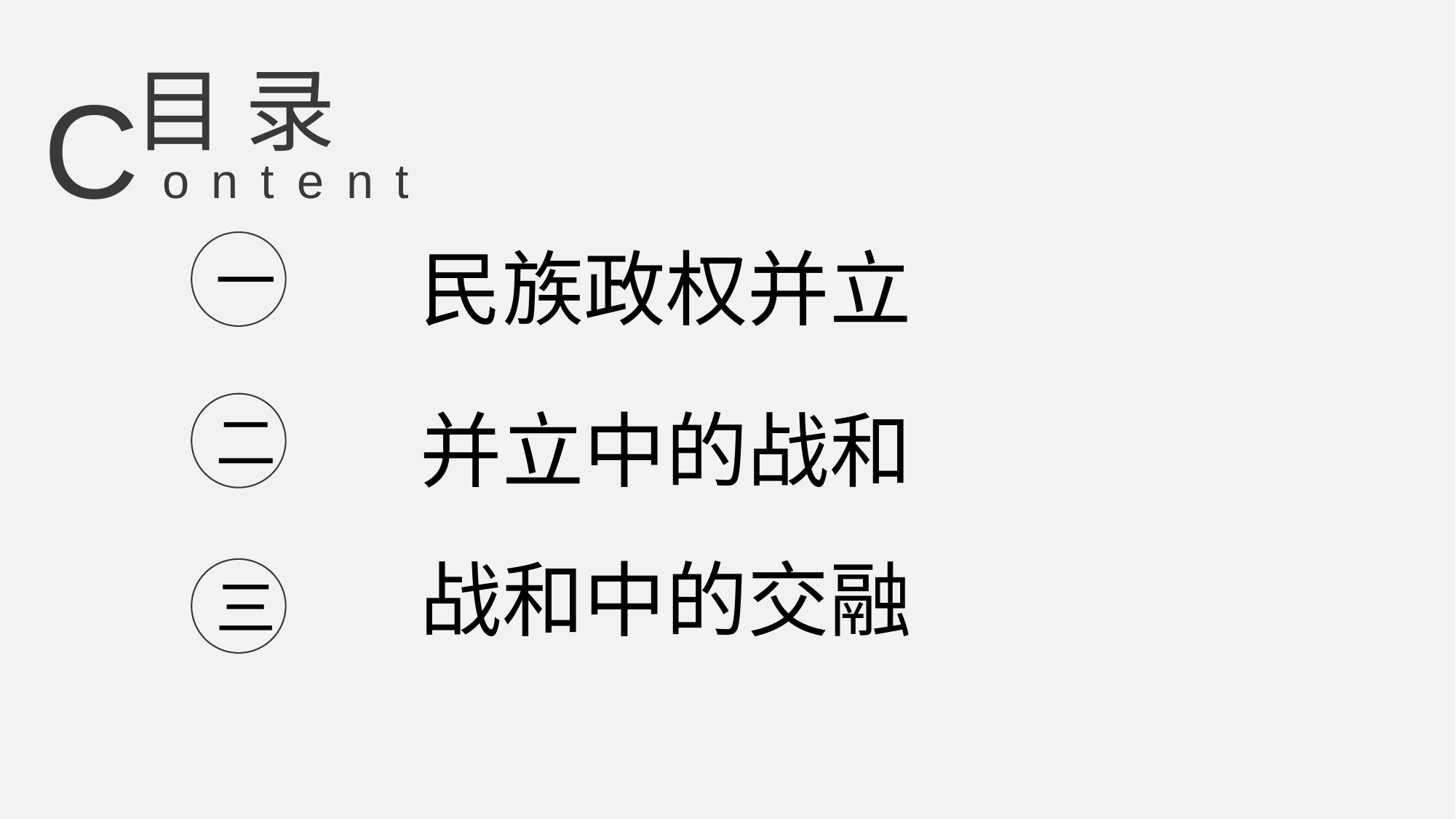

目 录
C o n t e n t
民族政权并立
一
二
并立中的战和
战和中的交融
三